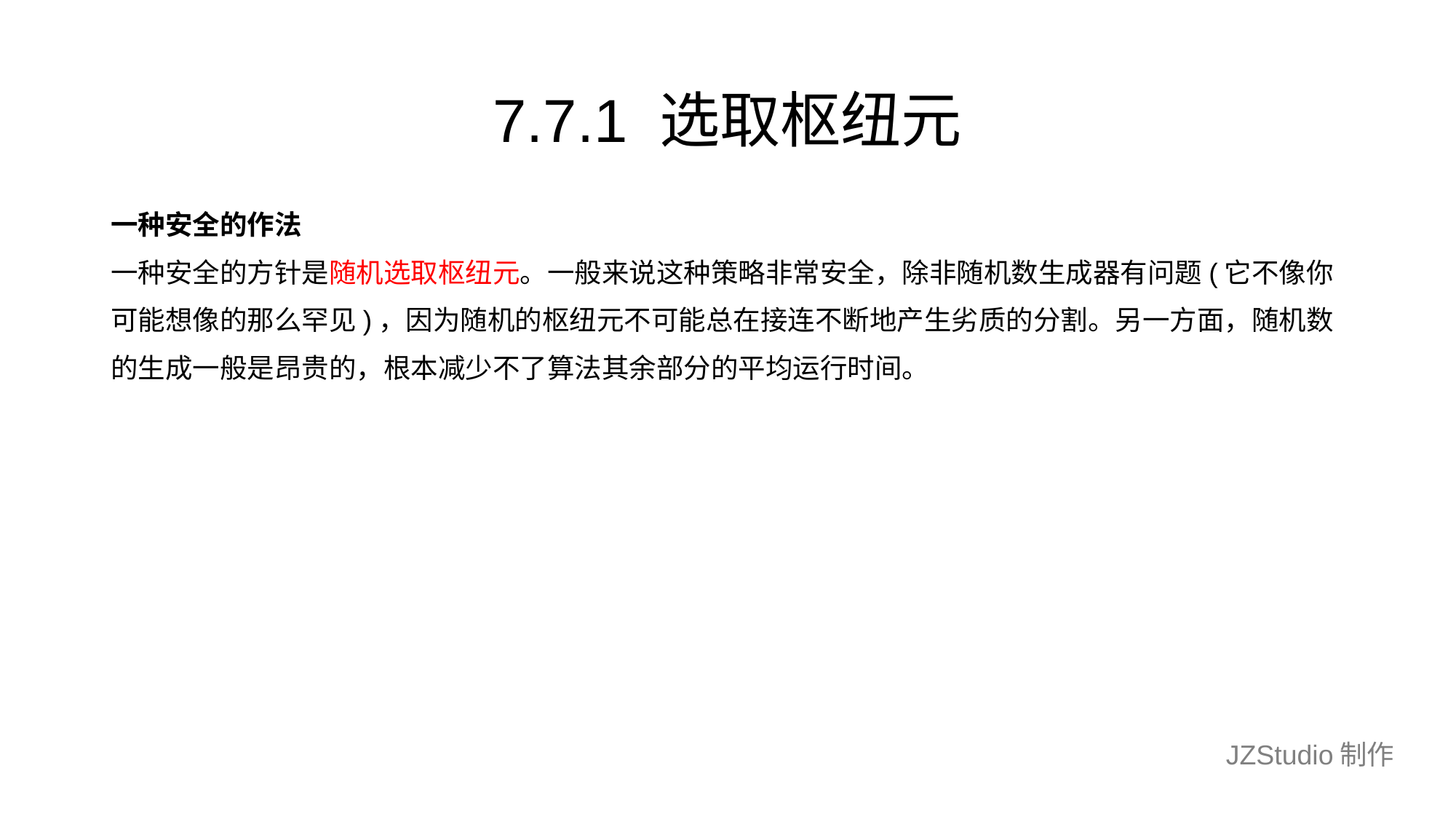

# 7.7.1 选取枢纽元
一种安全的作法
一种安全的方针是随机选取枢纽元。一般来说这种策略非常安全，除非随机数生成器有问题(它不像你
可能想像的那么罕见)，因为随机的枢纽元不可能总在接连不断地产生劣质的分割。另一方面，随机数
的生成一般是昂贵的，根本减少不了算法其余部分的平均运行时间。